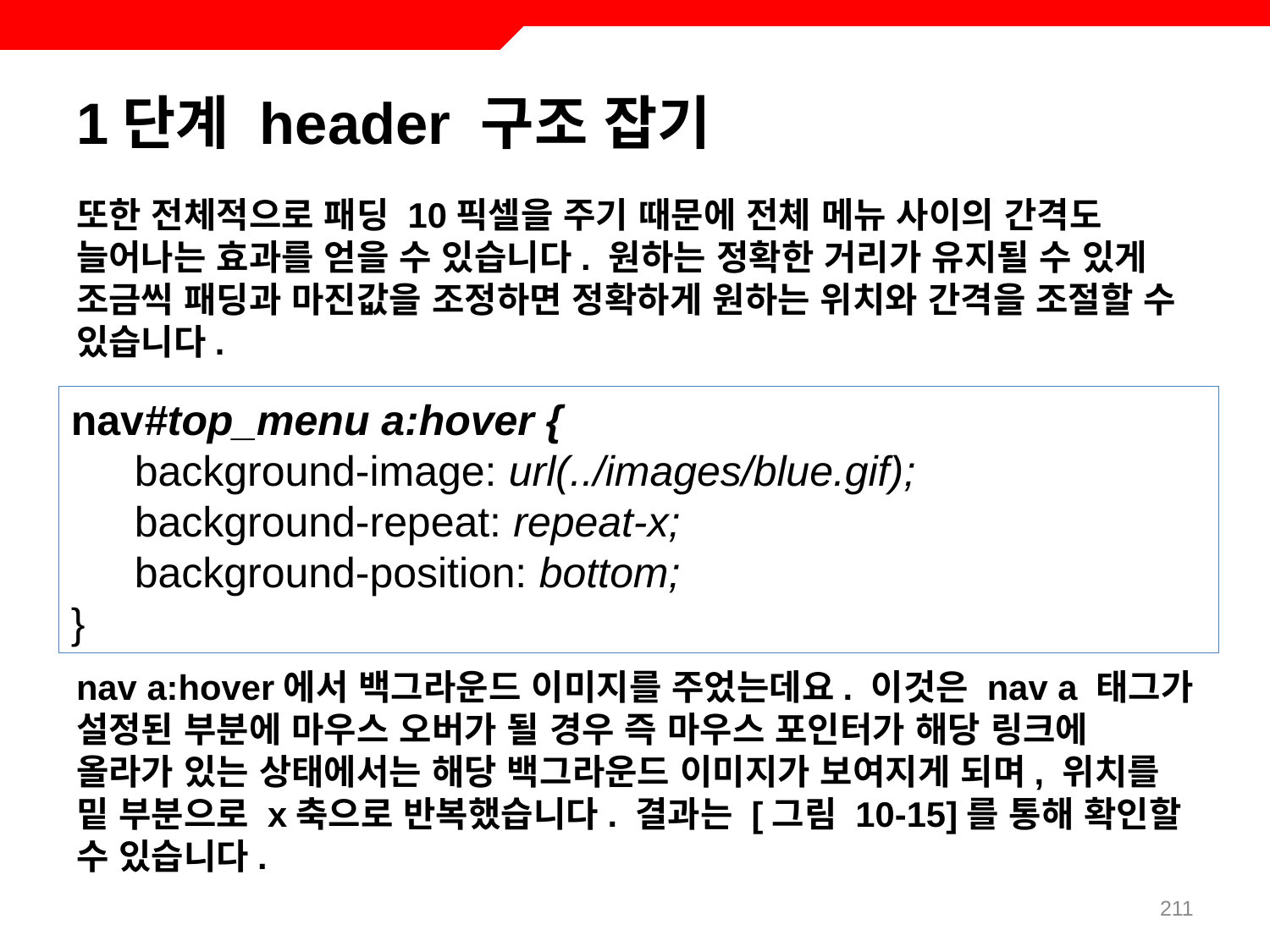

# 1단계 header 구조 잡기
또한 전체적으로 패딩 10픽셀을 주기 때문에 전체 메뉴 사이의 간격도 늘어나는 효과를 얻을 수 있습니다. 원하는 정확한 거리가 유지될 수 있게 조금씩 패딩과 마진값을 조정하면 정확하게 원하는 위치와 간격을 조절할 수 있습니다.

nav a:hover에서 백그라운드 이미지를 주었는데요. 이것은 nav a 태그가 설정된 부분에 마우스 오버가 될 경우 즉 마우스 포인터가 해당 링크에 올라가 있는 상태에서는 해당 백그라운드 이미지가 보여지게 되며, 위치를 밑 부분으로 x축으로 반복했습니다. 결과는 [그림 10-15]를 통해 확인할 수 있습니다.
nav#top_menu a:hover {
background-image: url(../images/blue.gif);
background-repeat: repeat-x;
background-position: bottom;
}
211